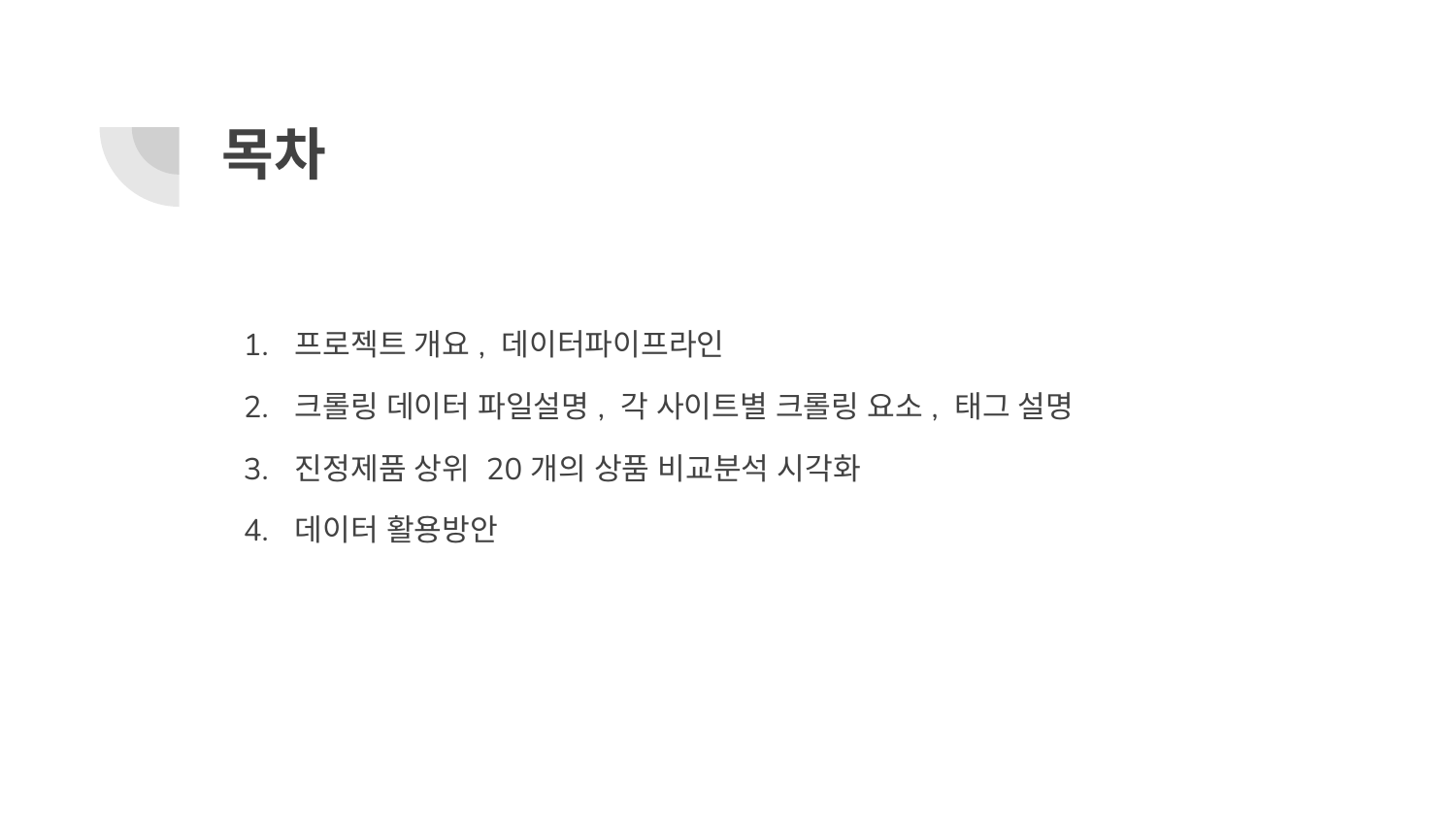

# 목차
프로젝트 개요, 데이터파이프라인
크롤링 데이터 파일설명, 각 사이트별 크롤링 요소, 태그 설명
진정제품 상위 20개의 상품 비교분석 시각화
데이터 활용방안